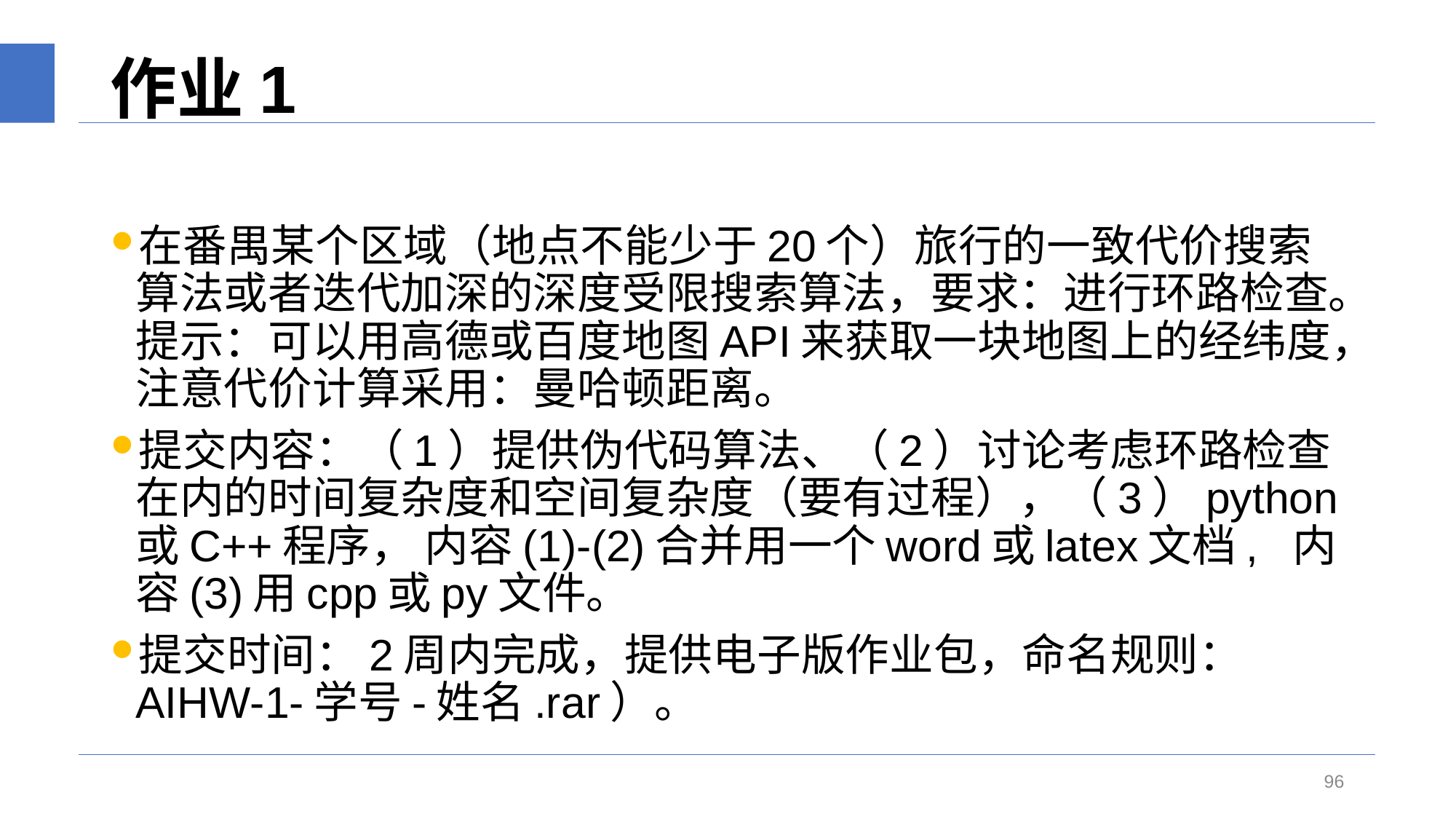

# 作业1
在番禺某个区域（地点不能少于20个）旅行的一致代价搜索算法或者迭代加深的深度受限搜索算法，要求：进行环路检查。提示：可以用高德或百度地图API来获取一块地图上的经纬度，注意代价计算采用：曼哈顿距离。
提交内容：（1）提供伪代码算法、（2）讨论考虑环路检查在内的时间复杂度和空间复杂度（要有过程），（3）python或C++程序， 内容(1)-(2)合并用一个word或latex文档,  内容(3)用cpp或py文件。
提交时间：2周内完成，提供电子版作业包，命名规则：AIHW-1-学号-姓名.rar）。

96